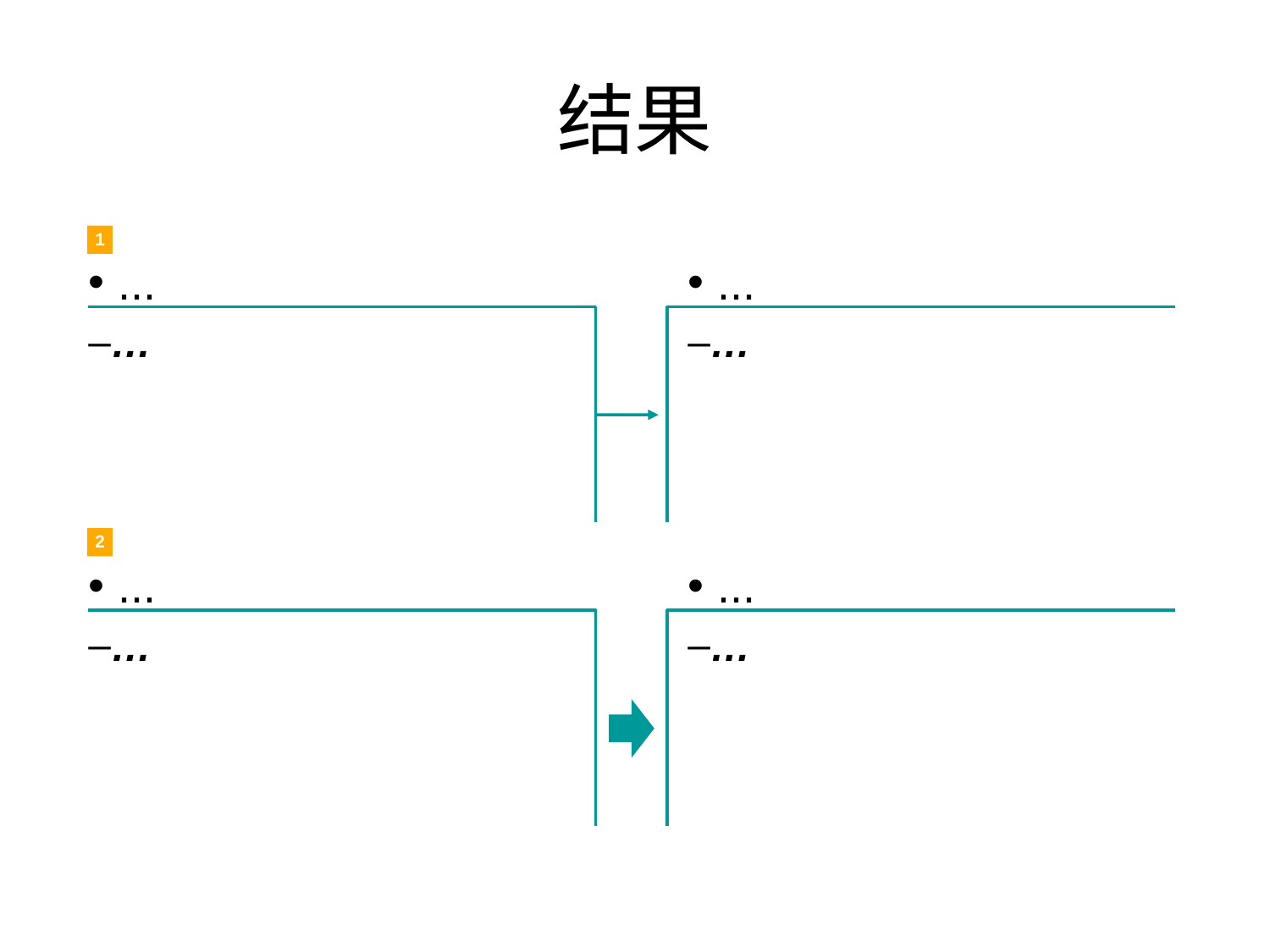

# 结果
1
...
...

…
…

2
...
...

…
…